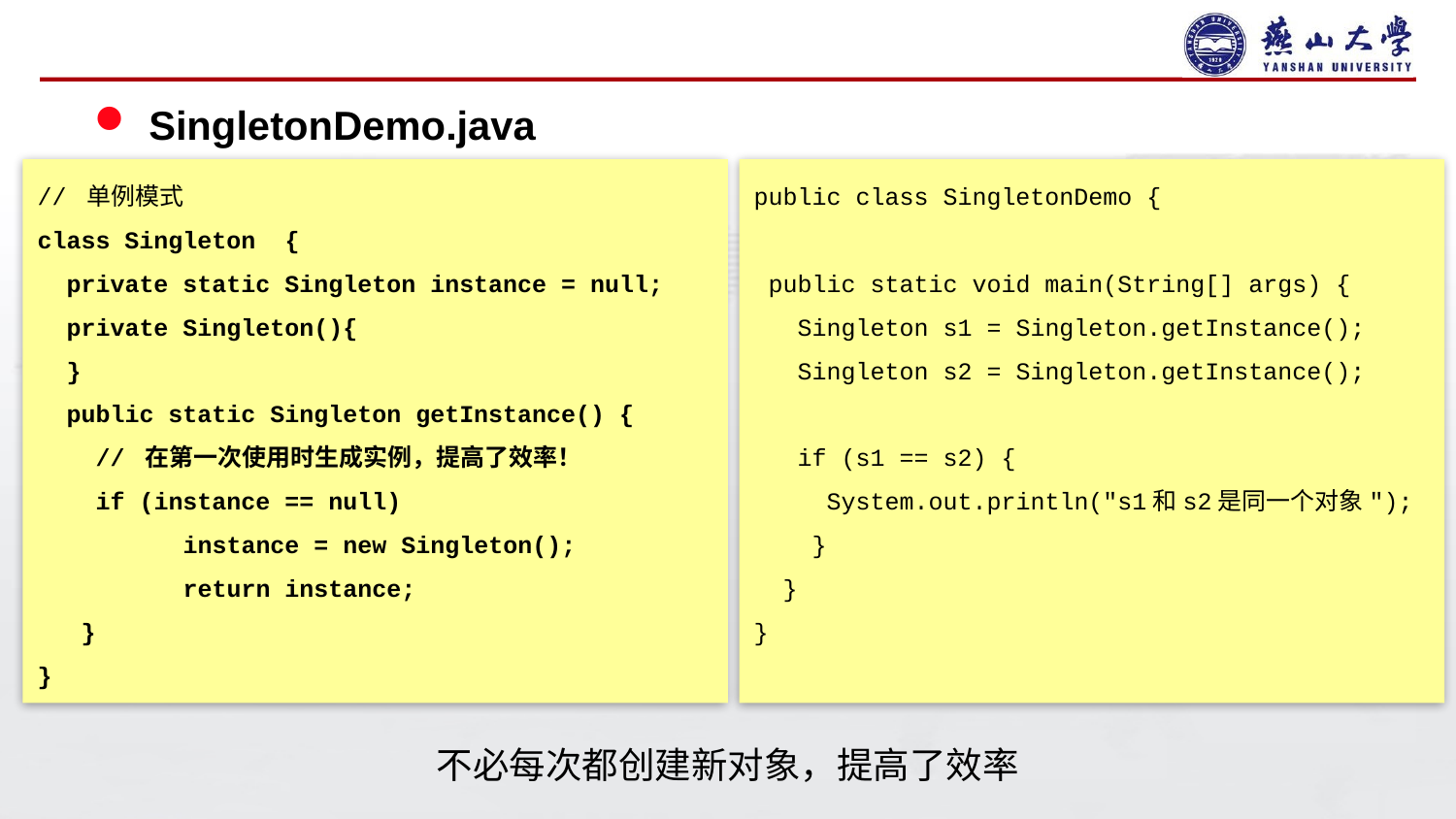

#
SingletonDemo.java
// 单例模式
class Singleton  {
  private static Singleton instance = null;
  private Singleton(){
  }
  public static Singleton getInstance() {
    // 在第一次使用时生成实例，提高了效率！
    if (instance == null)
	instance = new Singleton();
	return instance;
   }
}
public class SingletonDemo {

 public static void main(String[] args) {
   Singleton s1 = Singleton.getInstance();
   Singleton s2 = Singleton.getInstance();

   if (s1 == s2) {
     System.out.println("s1和s2是同一个对象");
    }
  }
}

不必每次都创建新对象，提高了效率